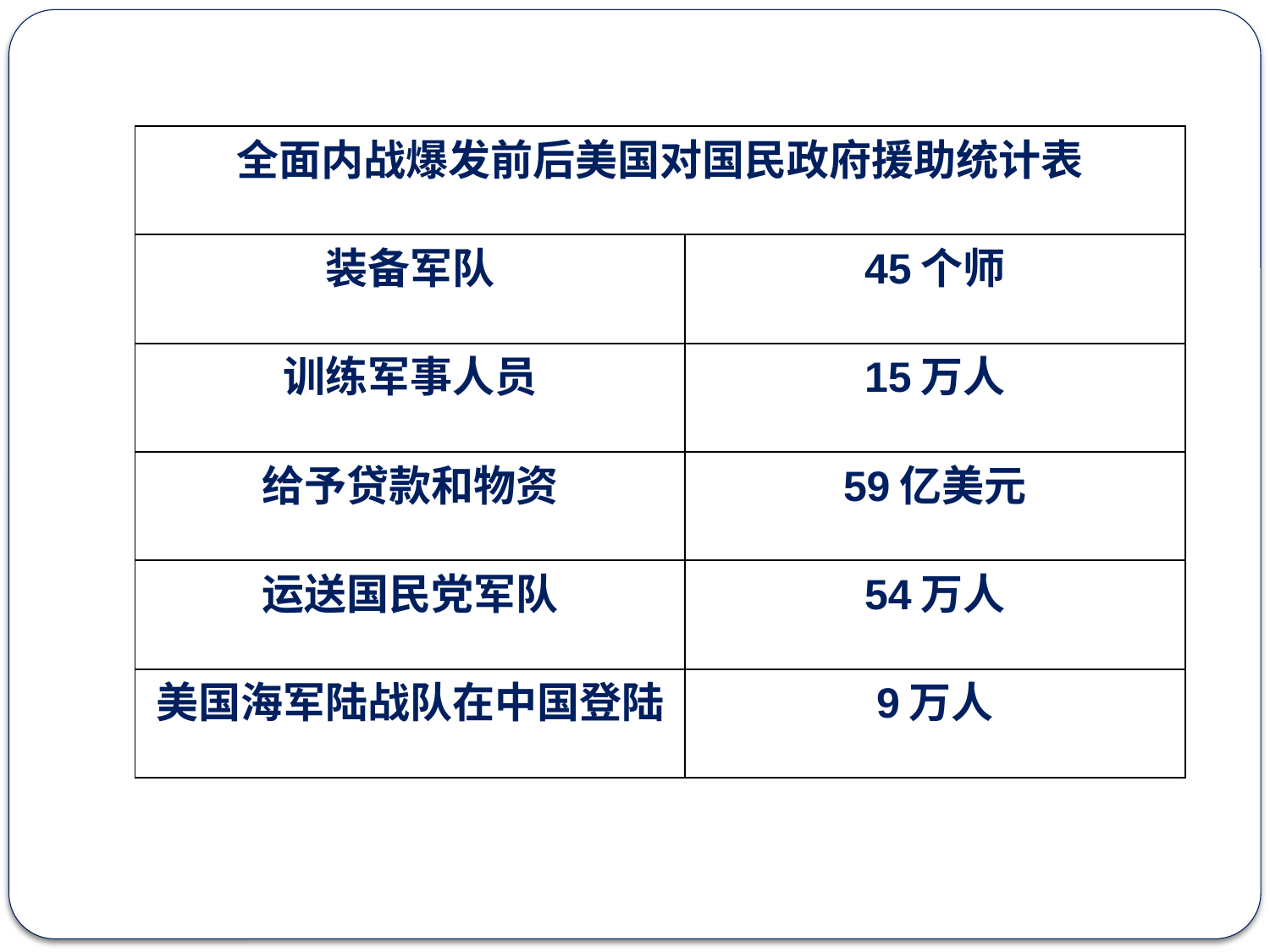

| 全面内战爆发前后美国对国民政府援助统计表 |  |
| --- | --- |
| 装备军队 | 45个师 |
| 训练军事人员 | 15万人 |
| 给予贷款和物资 | 59亿美元 |
| 运送国民党军队 | 54万人 |
| 美国海军陆战队在中国登陆 | 9万人 |